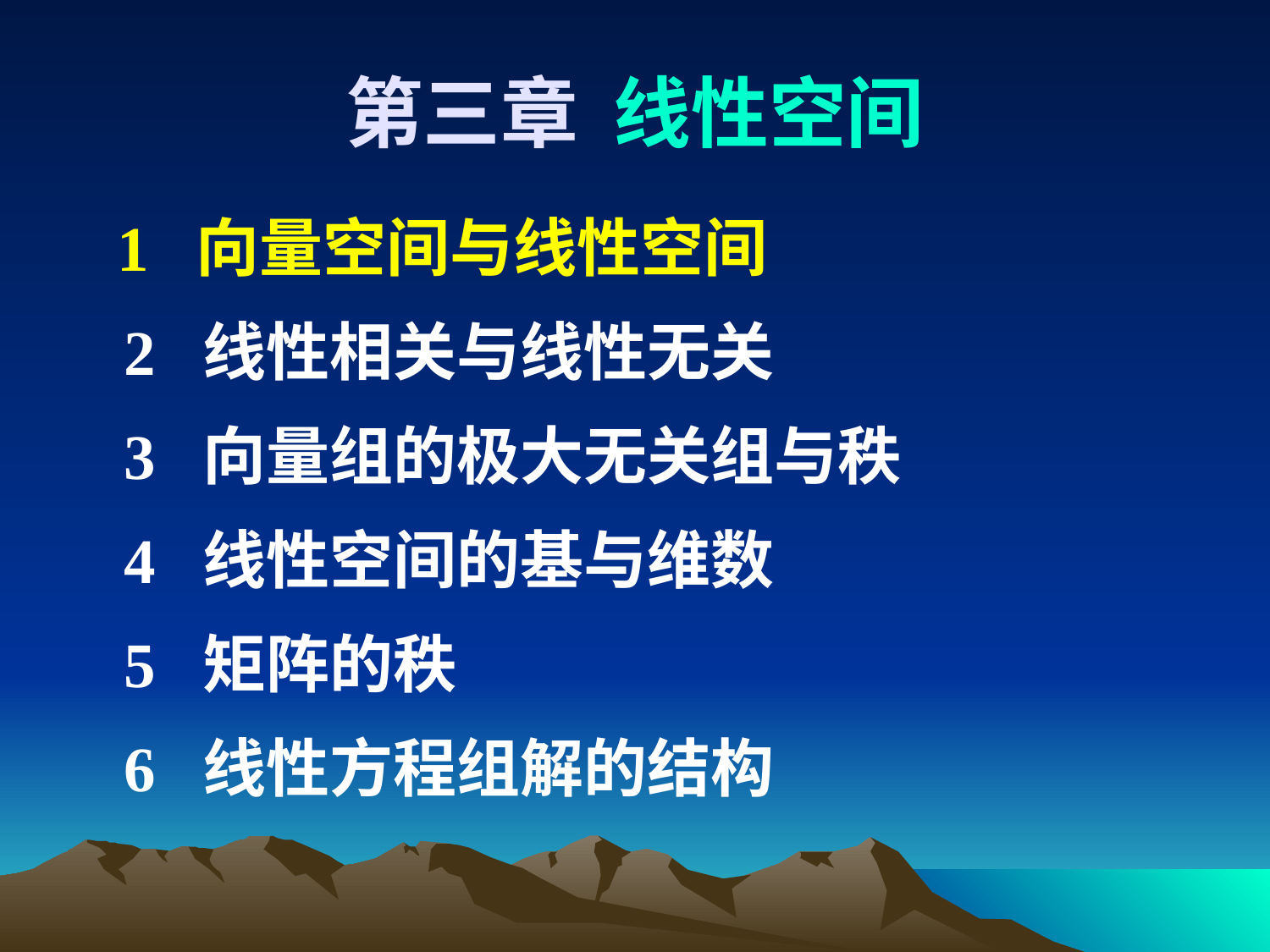

# 第三章  线性空间
   1  向量空间与线性空间
   2  线性相关与线性无关
   3  向量组的极大无关组与秩
   4  线性空间的基与维数
   5  矩阵的秩
   6  线性方程组解的结构